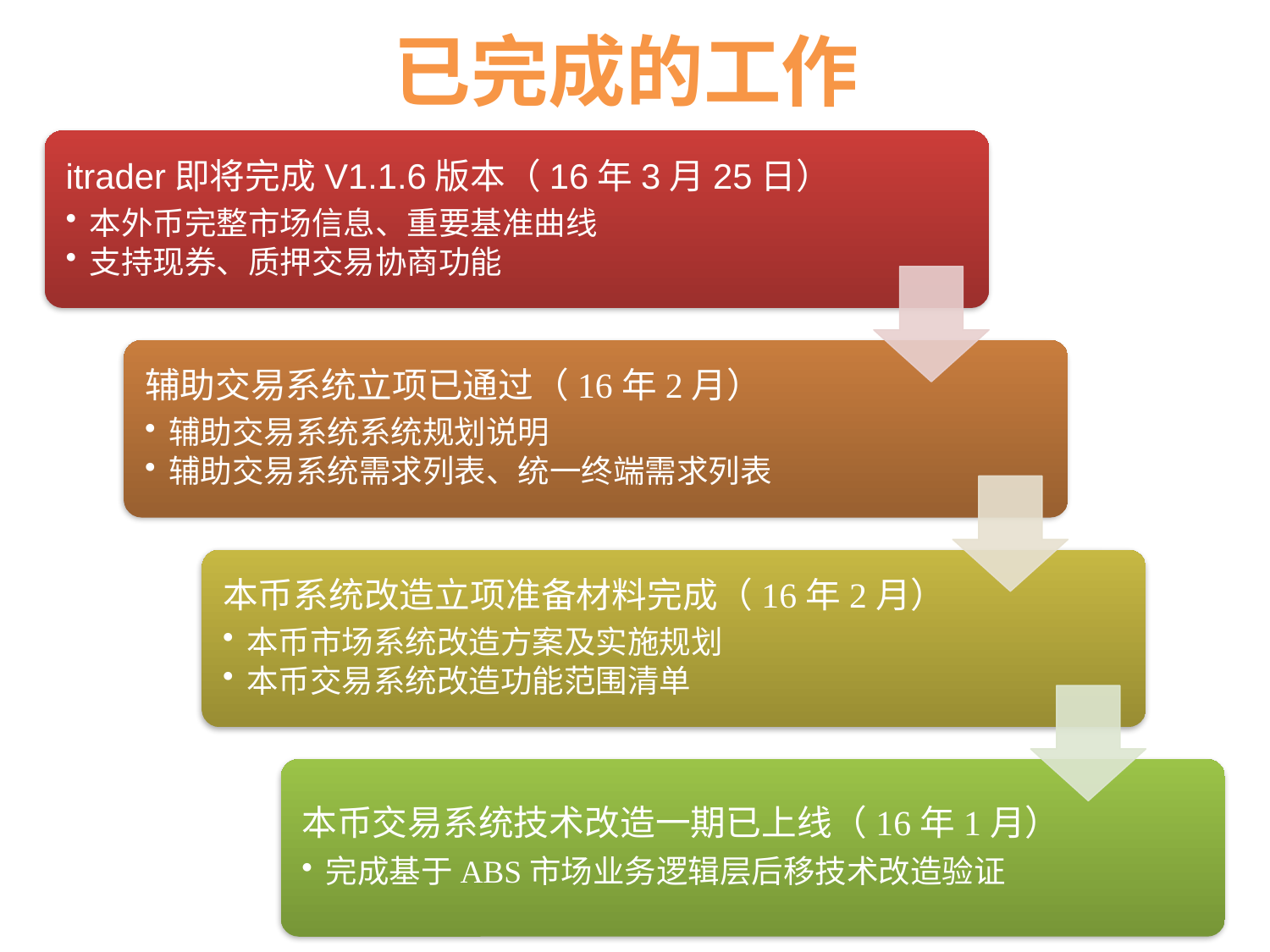

已完成的工作
itrader即将完成V1.1.6版本（16年3月25日）
本外币完整市场信息、重要基准曲线
支持现券、质押交易协商功能
辅助交易系统立项已通过（16年2月）
辅助交易系统系统规划说明
辅助交易系统需求列表、统一终端需求列表
本币系统改造立项准备材料完成（16年2月）
本币市场系统改造方案及实施规划
本币交易系统改造功能范围清单
本币交易系统技术改造一期已上线（16年1月）
完成基于ABS市场业务逻辑层后移技术改造验证